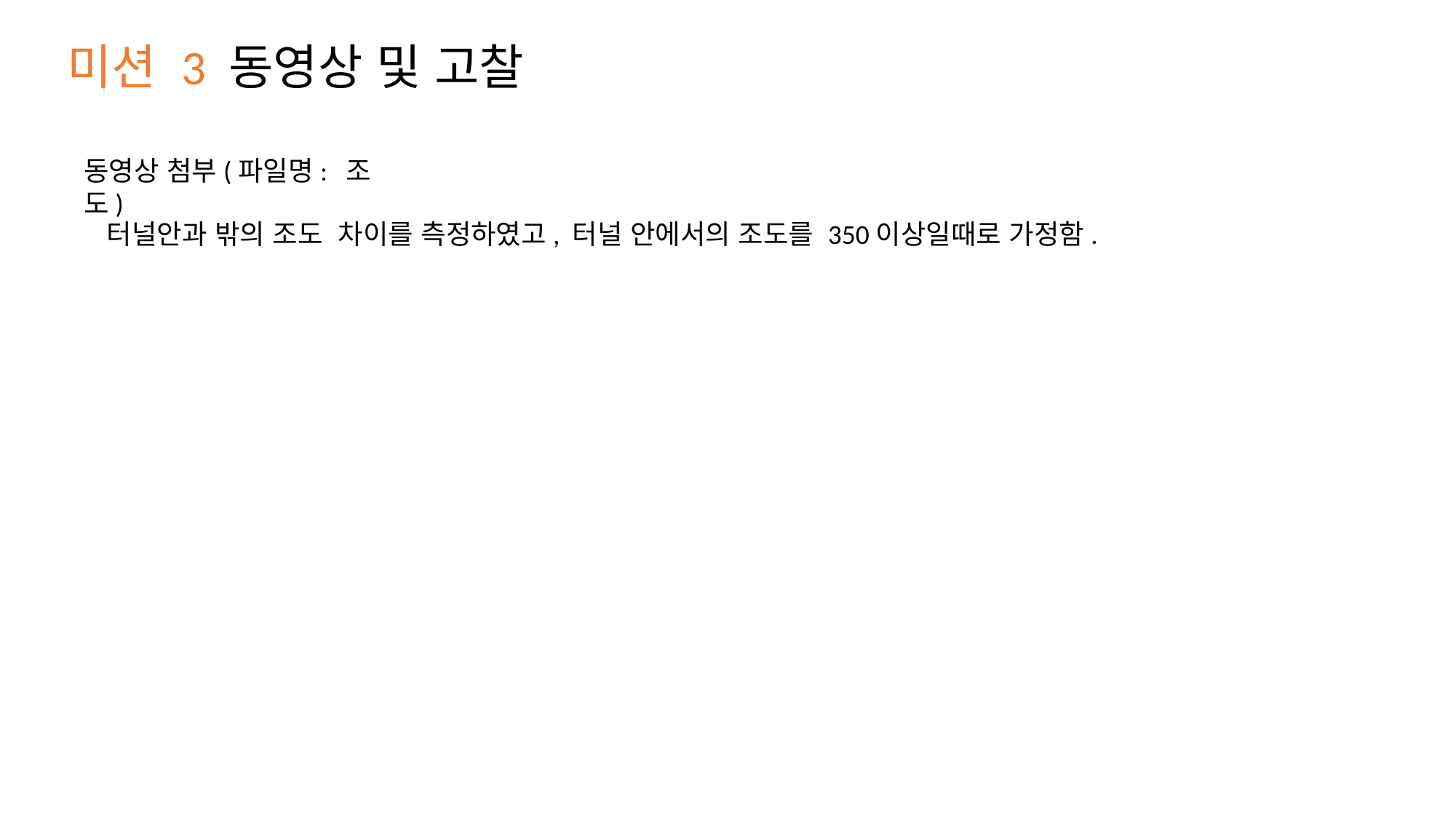

미션 3 동영상 및 고찰
동영상 첨부(파일명:  조도)
터널안과 밖의 조도  차이를 측정하였고, 터널 안에서의 조도를 350이상일때로 가정함.